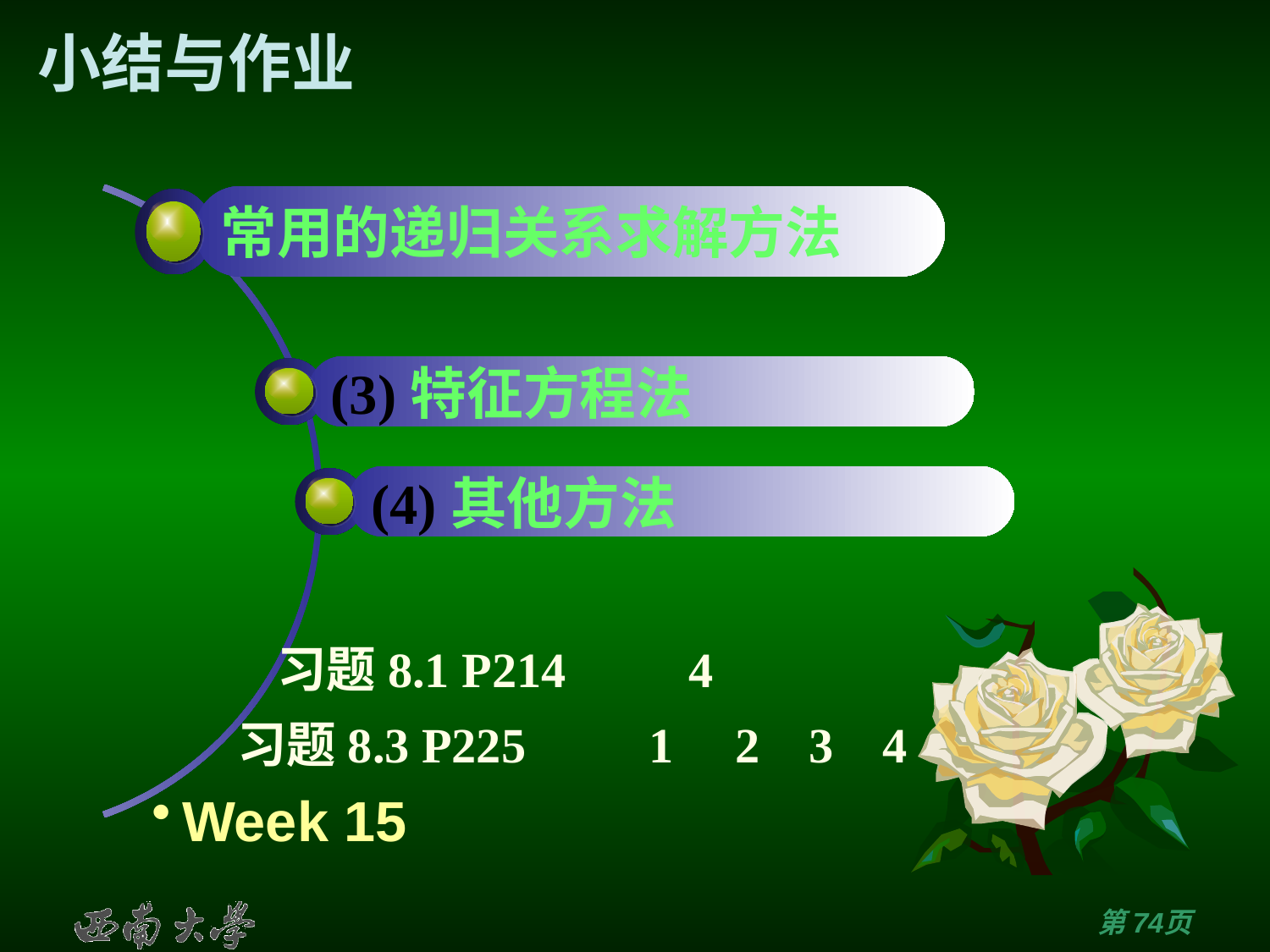

# 小结与作业

常用的递归关系求解方法

(3)特征方程法

(4)其他方法

习题8.1 P214          4
习题8.3 P225          1     2    3    4
Week 15
第74页